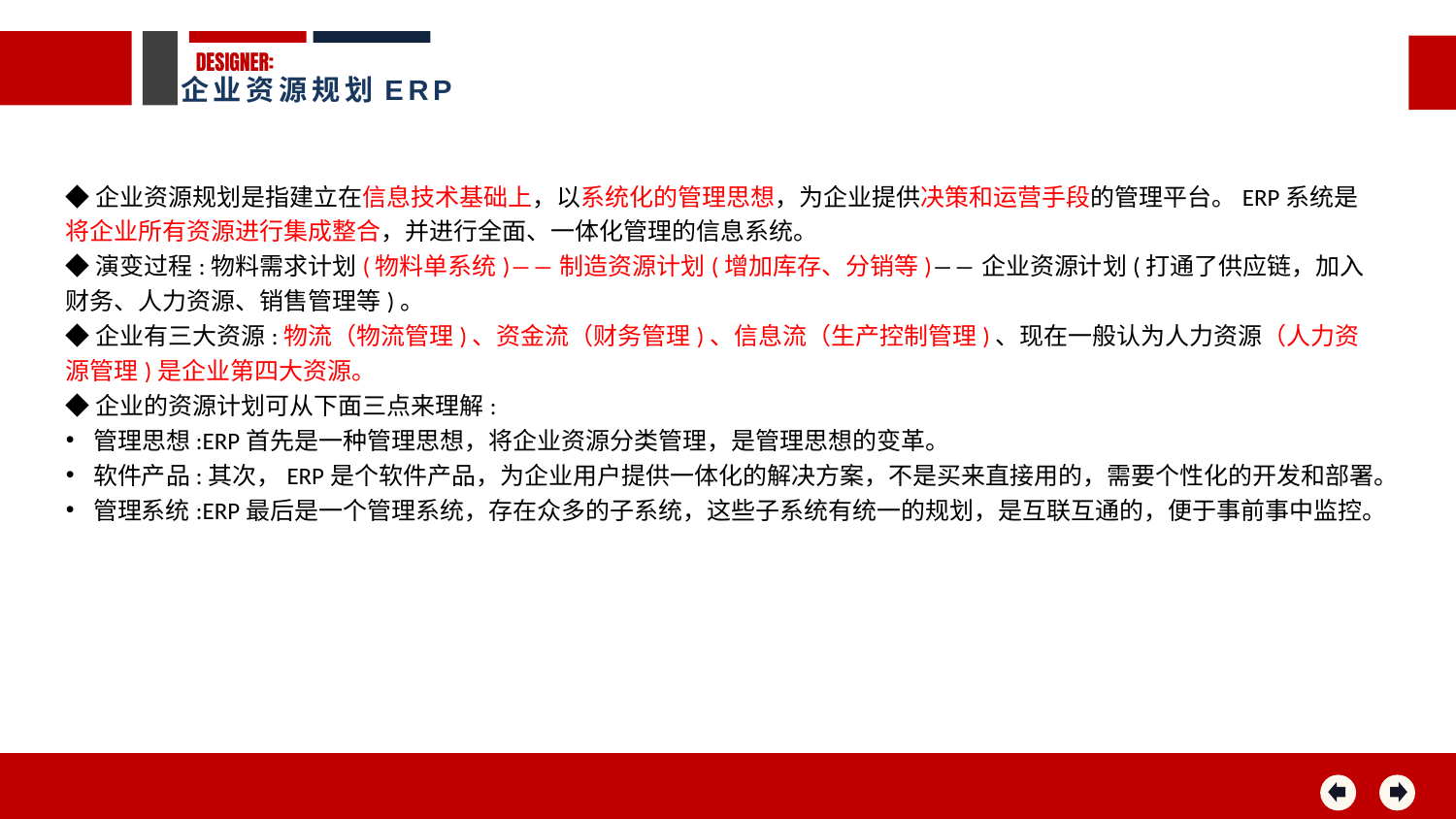

DESIGNER:
企业资源规划ERP
◆企业资源规划是指建立在信息技术基础上，以系统化的管理思想，为企业提供决策和运营手段的管理平台。ERP系统是将企业所有资源进行集成整合，并进行全面、一体化管理的信息系统。
◆演变过程:物料需求计划(物料单系统)――制造资源计划(增加库存、分销等)――企业资源计划(打通了供应链，加入财务、人力资源、销售管理等)。
◆企业有三大资源:物流（物流管理)、资金流（财务管理)、信息流（生产控制管理)、现在一般认为人力资源（人力资源管理)是企业第四大资源。
◆企业的资源计划可从下面三点来理解:
管理思想:ERP首先是一种管理思想，将企业资源分类管理，是管理思想的变革。
软件产品:其次，ERP是个软件产品，为企业用户提供一体化的解决方案，不是买来直接用的，需要个性化的开发和部署。
管理系统:ERP最后是一个管理系统，存在众多的子系统，这些子系统有统一的规划，是互联互通的，便于事前事中监控。